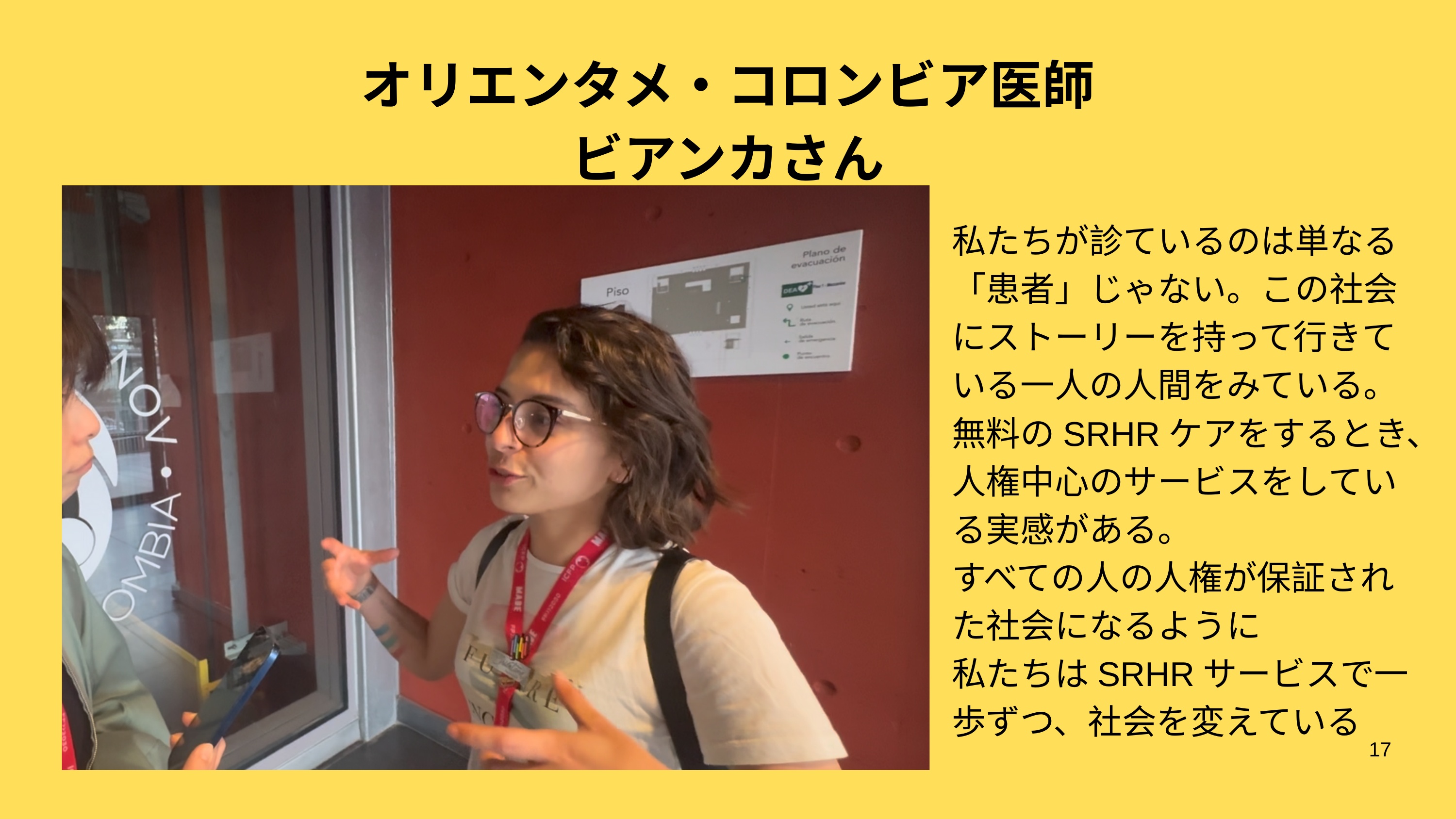

オリエンタメ・コロンビア医師
ビアンカさん

私たちが診ているのは単なる「患者」じゃない。この社会にストーリーを持って行きている一人の人間をみている。
無料のSRHRケアをするとき、人権中心のサービスをしている実感がある。
すべての人の人権が保証された社会になるように
私たちはSRHRサービスで一歩ずつ、社会を変えている

17